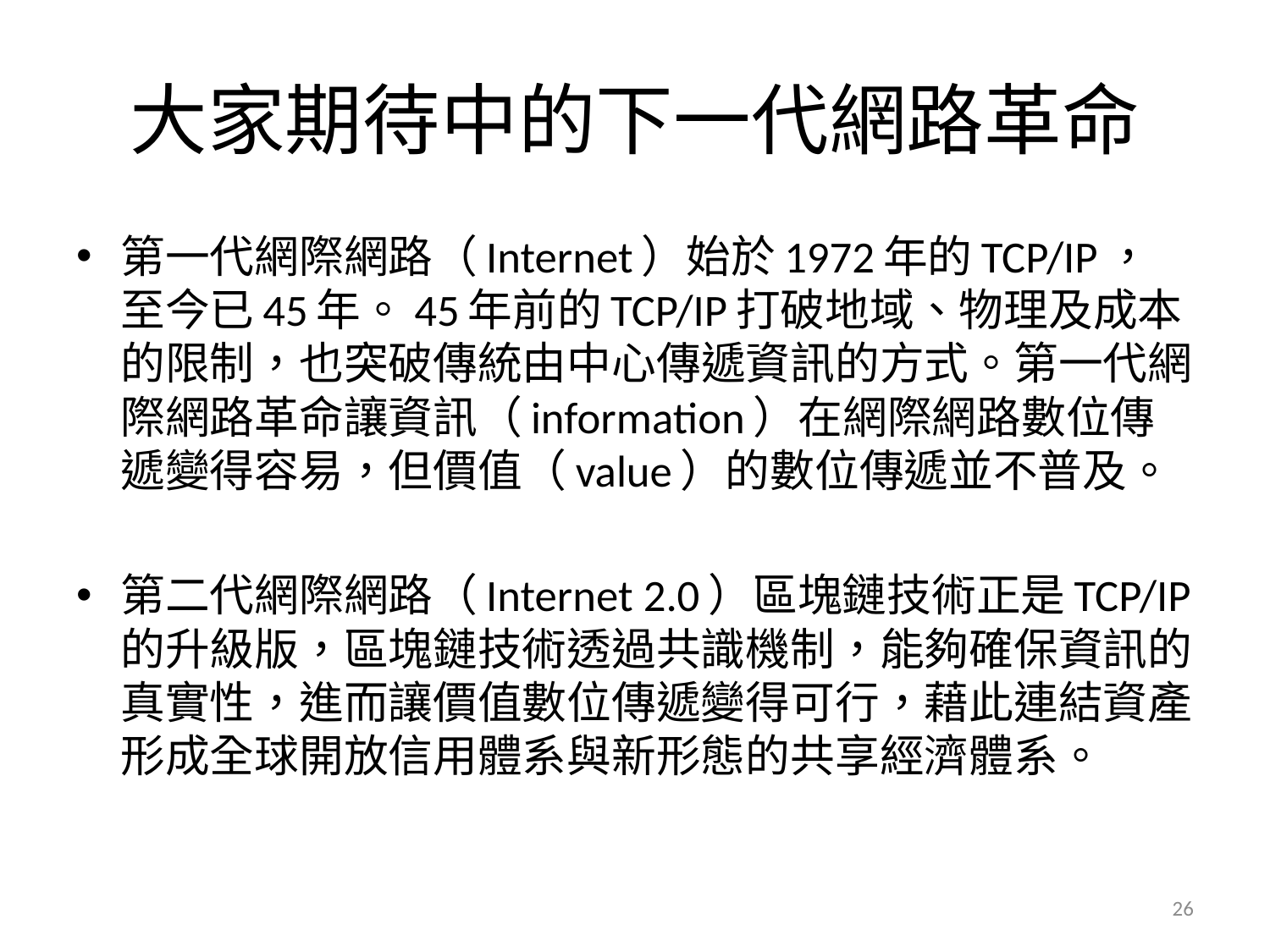

# 大家期待中的下一代網路革命
第一代網際網路（Internet）始於1972年的TCP/IP，至今已45年。45年前的TCP/IP打破地域、物理及成本的限制，也突破傳統由中心傳遞資訊的方式。第一代網際網路革命讓資訊（information）在網際網路數位傳遞變得容易，但價值（value）的數位傳遞並不普及。

第二代網際網路（Internet 2.0）區塊鏈技術正是TCP/IP的升級版，區塊鏈技術透過共識機制，能夠確保資訊的真實性，進而讓價值數位傳遞變得可行，藉此連結資產形成全球開放信用體系與新形態的共享經濟體系。
26